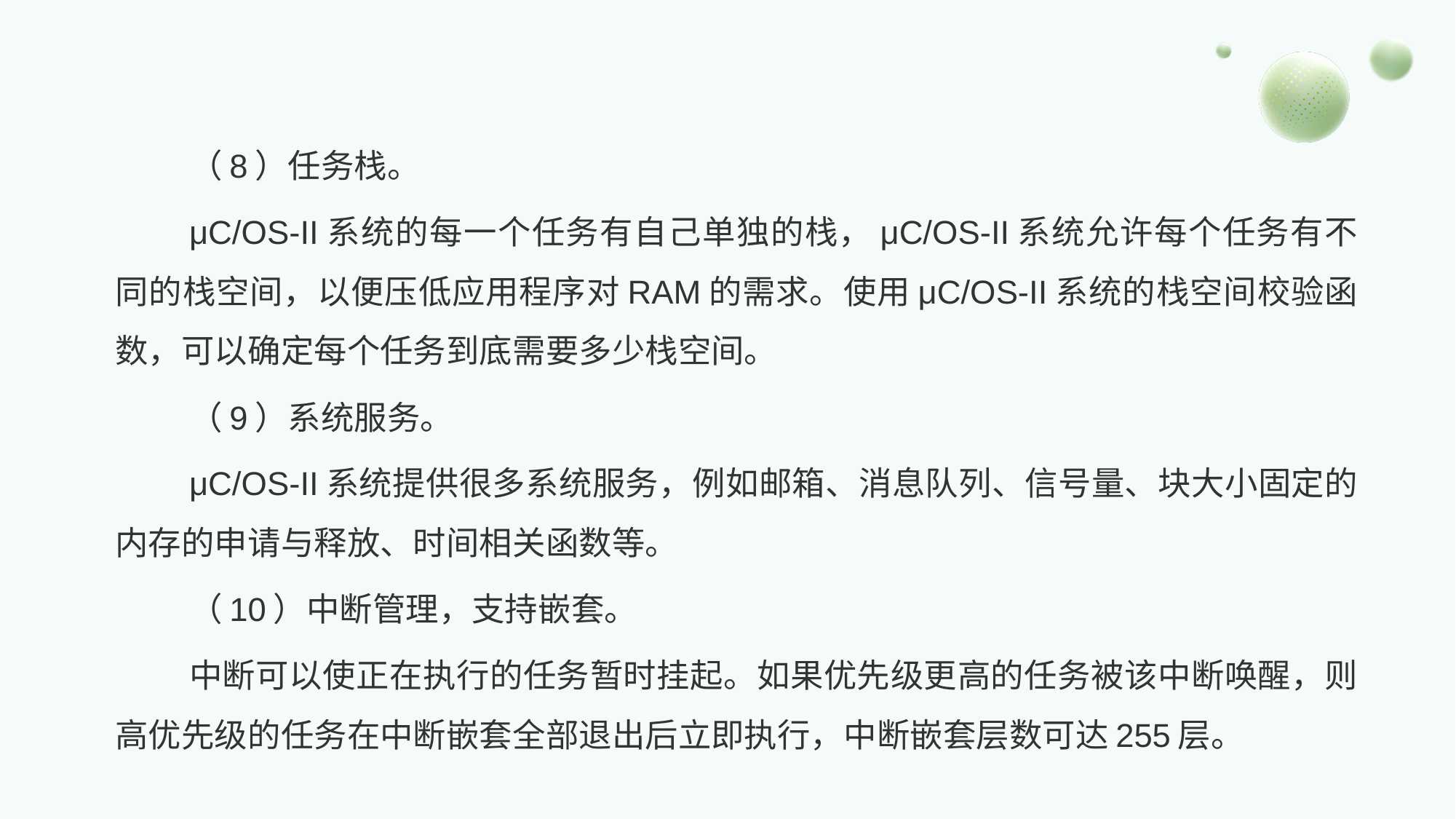

（8）任务栈。
μC/OS-II系统的每一个任务有自己单独的栈，μC/OS-II系统允许每个任务有不同的栈空间，以便压低应用程序对RAM的需求。使用μC/OS-II系统的栈空间校验函数，可以确定每个任务到底需要多少栈空间。
（9）系统服务。
μC/OS-II系统提供很多系统服务，例如邮箱、消息队列、信号量、块大小固定的内存的申请与释放、时间相关函数等。
（10）中断管理，支持嵌套。
中断可以使正在执行的任务暂时挂起。如果优先级更高的任务被该中断唤醒，则高优先级的任务在中断嵌套全部退出后立即执行，中断嵌套层数可达255层。